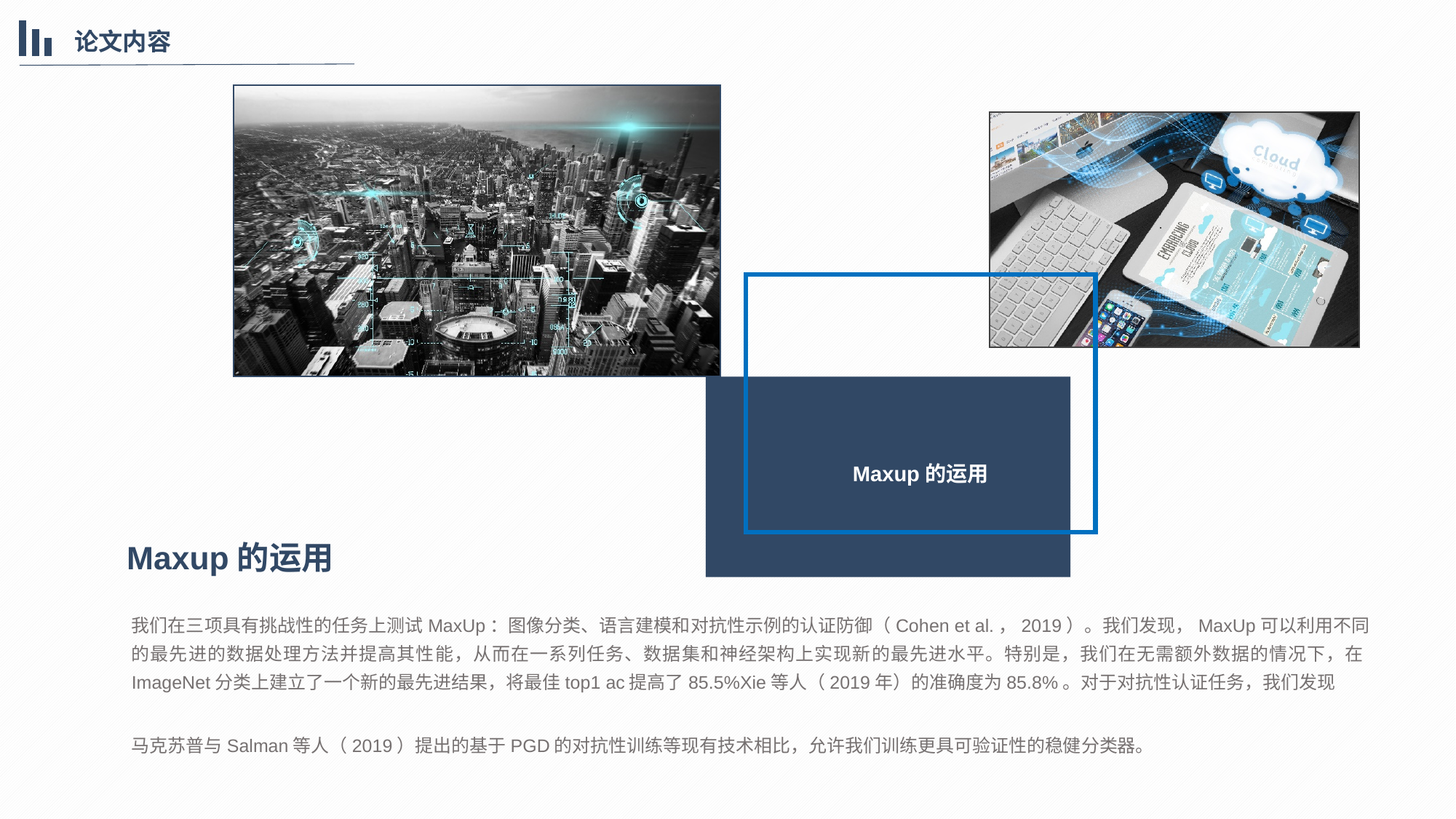

论文内容

Maxup的运用
Maxup的运用
我们在三项具有挑战性的任务上测试MaxUp：图像分类、语言建模和对抗性示例的认证防御（Cohen et al.，2019）。我们发现，MaxUp可以利用不同的最先进的数据处理方法并提高其性能，从而在一系列任务、数据集和神经架构上实现新的最先进水平。特别是，我们在无需额外数据的情况下，在ImageNet分类上建立了一个新的最先进结果，将最佳top1 ac提高了85.5%Xie等人（2019年）的准确度为85.8%。对于对抗性认证任务，我们发现

马克苏普与Salman等人（2019）提出的基于PGD的对抗性训练等现有技术相比，允许我们训练更具可验证性的稳健分类器。